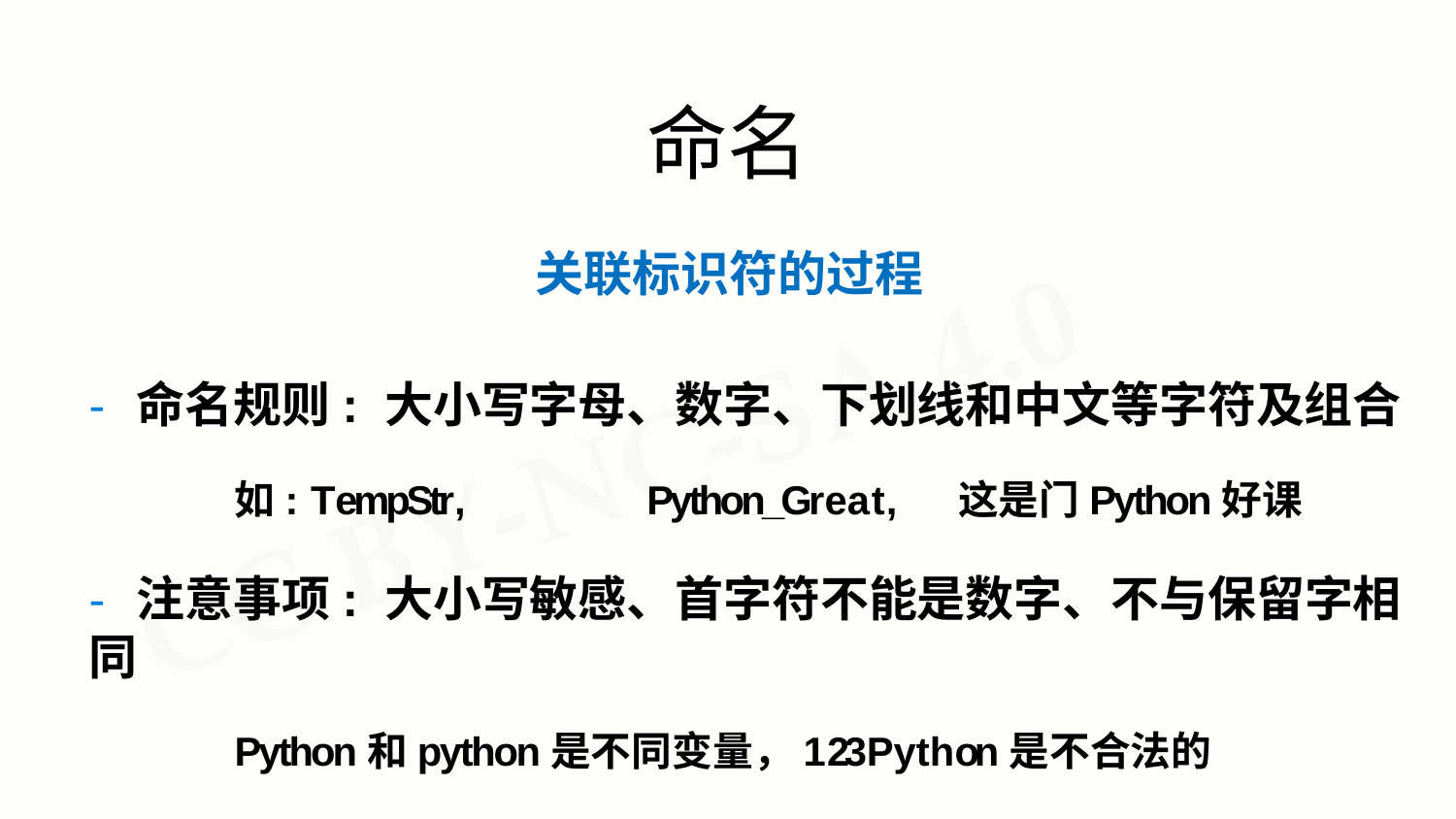

命名
# 关联标识符的过程

- 命名规则: 大小写字母、数字、下划线和中文等字符及组合
如: TempStr,	Python_Great,	这是门Python好课

- 注意事项: 大小写敏感、首字符不能是数字、不与保留字相同
Python和python是不同变量，123Python是不合法的